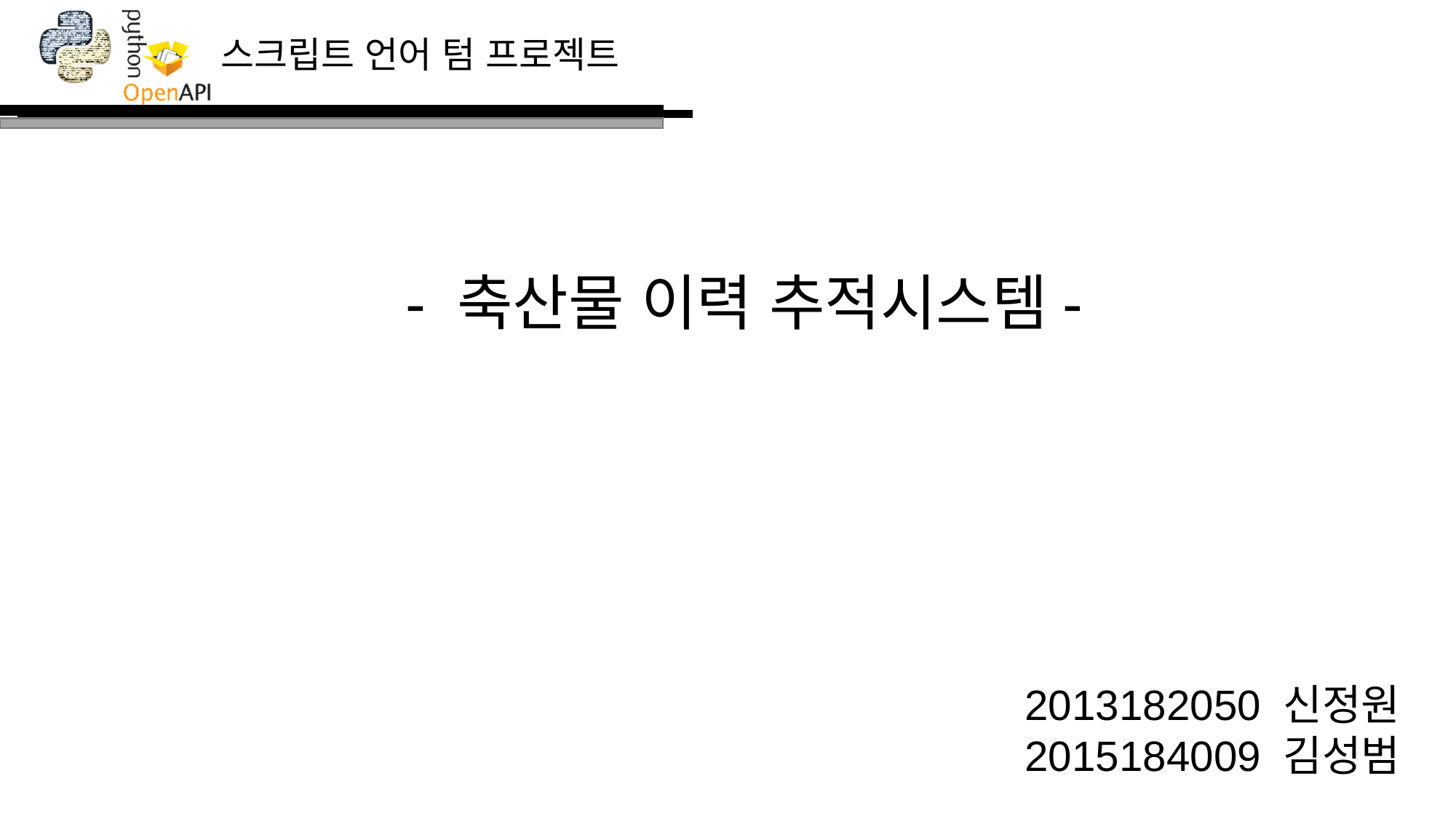

- 축산물 이력 추적시스템-
2013182050 신정원
2015184009 김성범